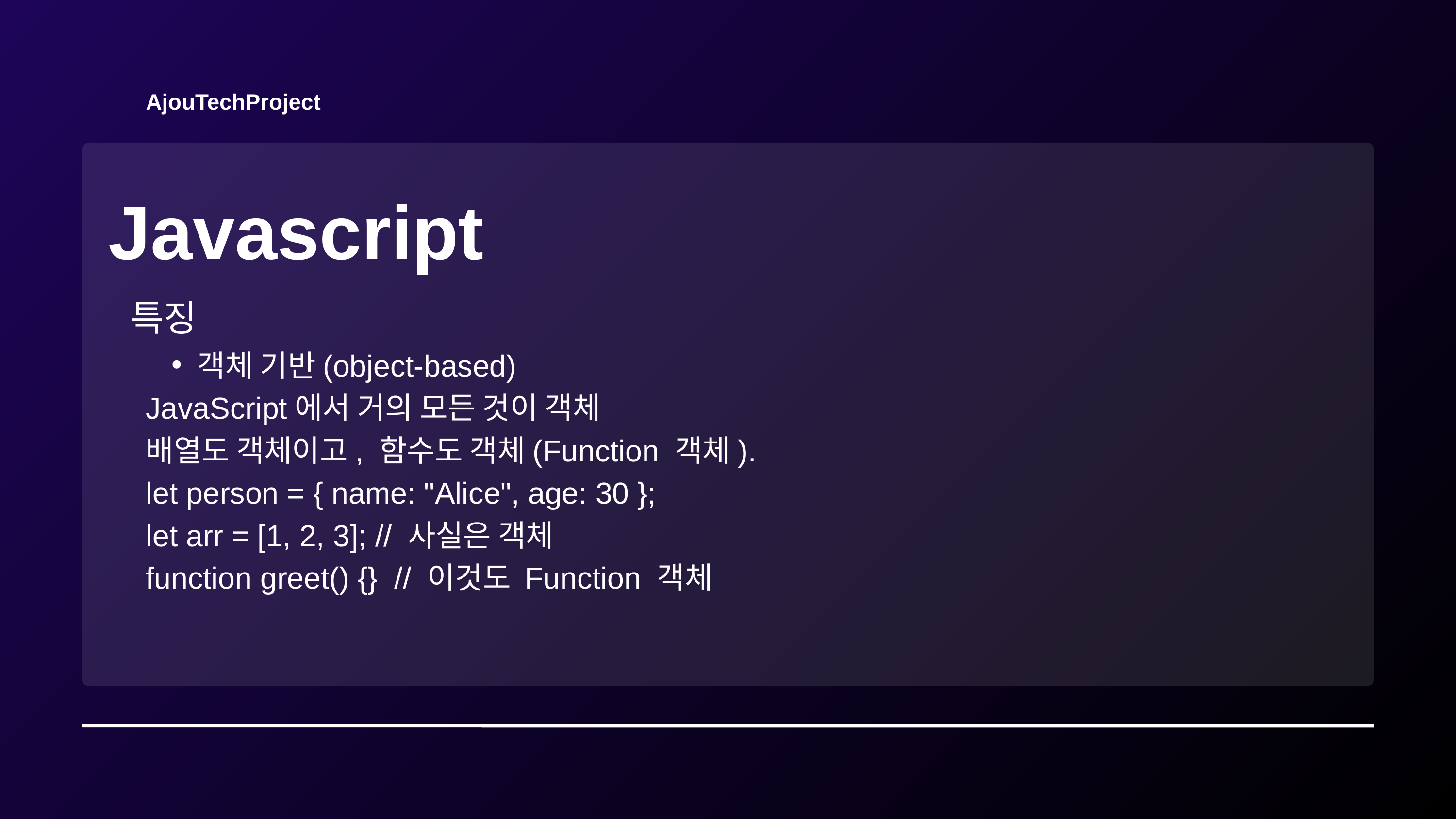

AjouTechProject

Javascript
특징
객체 기반(object-based)
JavaScript에서 거의 모든 것이 객체
배열도 객체이고, 함수도 객체(Function 객체).
let person = { name: "Alice", age: 30 };
let arr = [1, 2, 3]; // 사실은 객체
function greet() {}  // 이것도 Function 객체